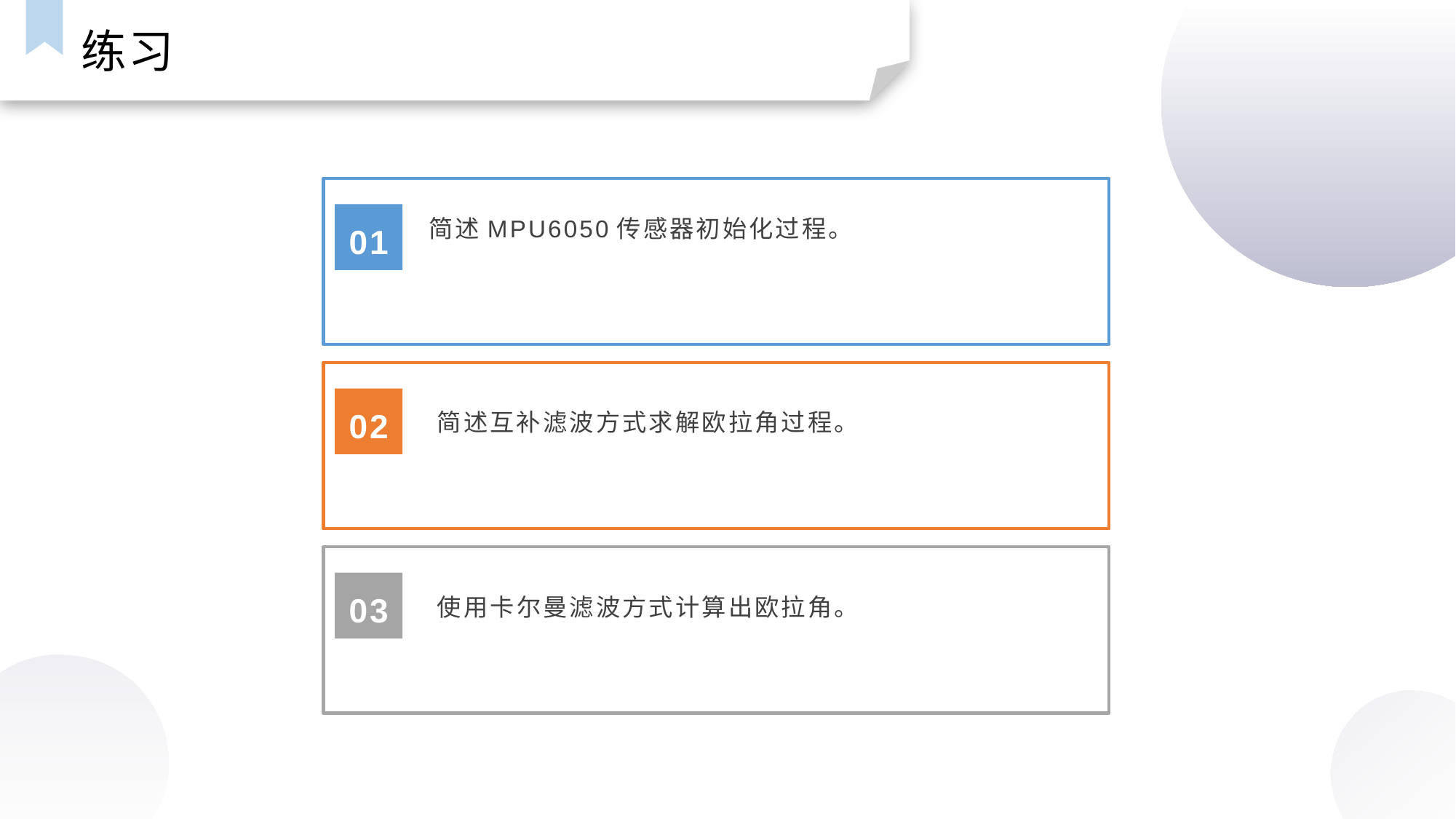

练习

简述MPU6050传感器初始化过程。

01

02
简述互补滤波方式求解欧拉角过程。

03
使用卡尔曼滤波方式计算出欧拉角。